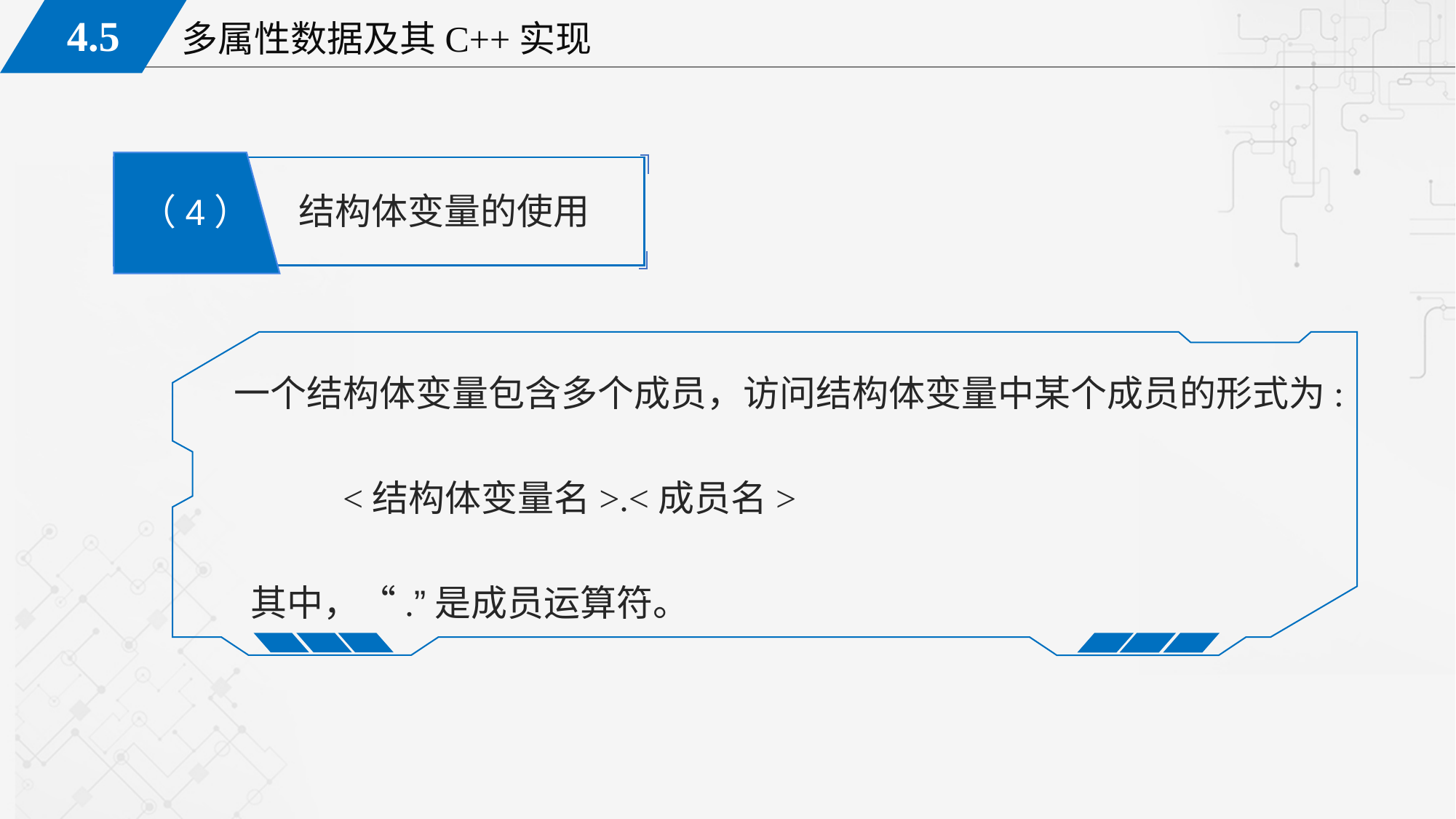

结构体变量的使用
（4）

	一个结构体变量包含多个成员，访问结构体变量中某个成员的形式为:

		<结构体变量名>.<成员名>

	 其中，“.”是成员运算符。